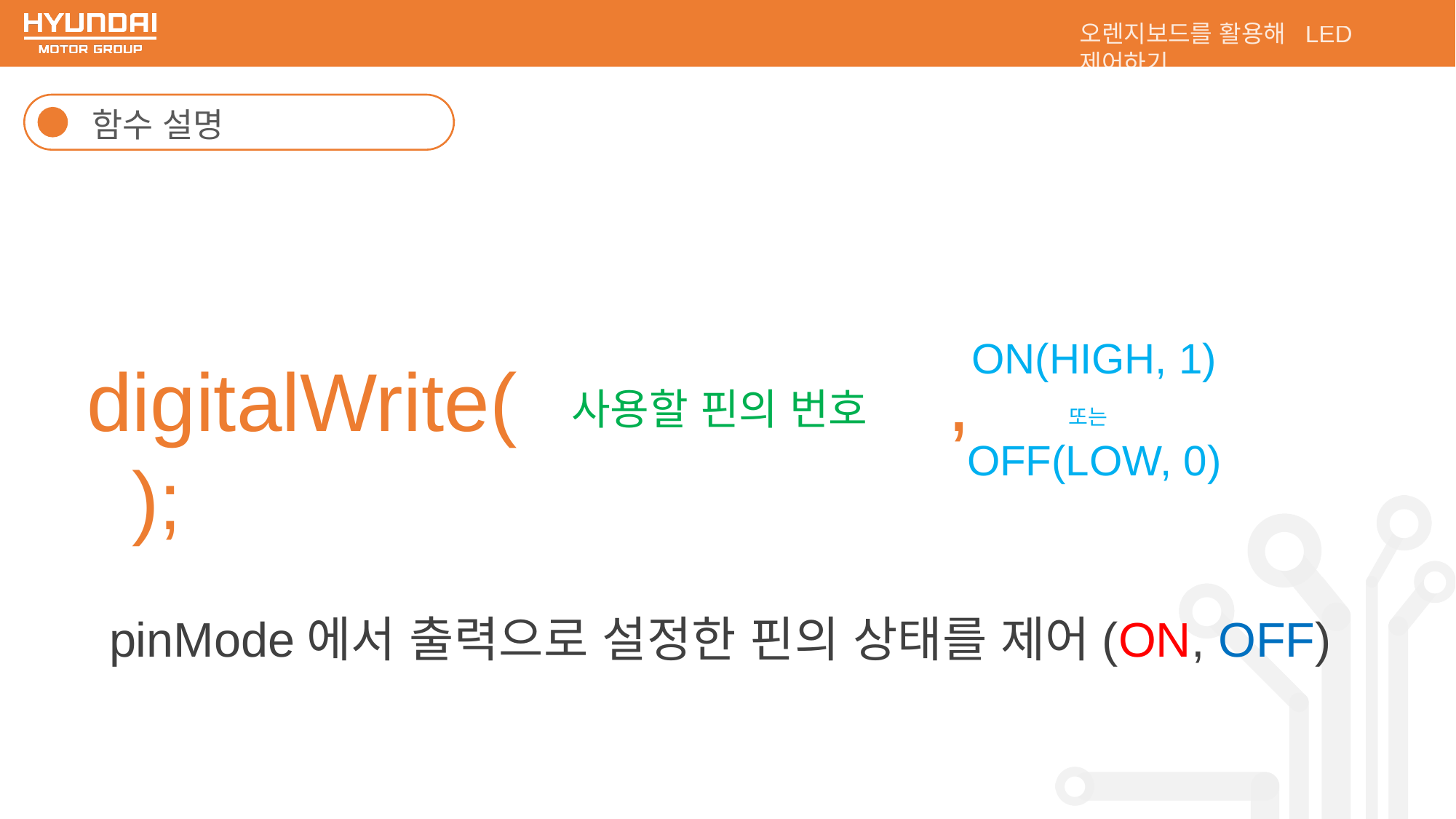

오렌지보드를 활용해  LED 제어하기
함수 설명
ON(HIGH, 1)
또는
OFF(LOW, 0)
digitalWrite(                   ,                   );
사용할 핀의 번호
pinMode에서 출력으로 설정한 핀의 상태를 제어(ON, OFF)